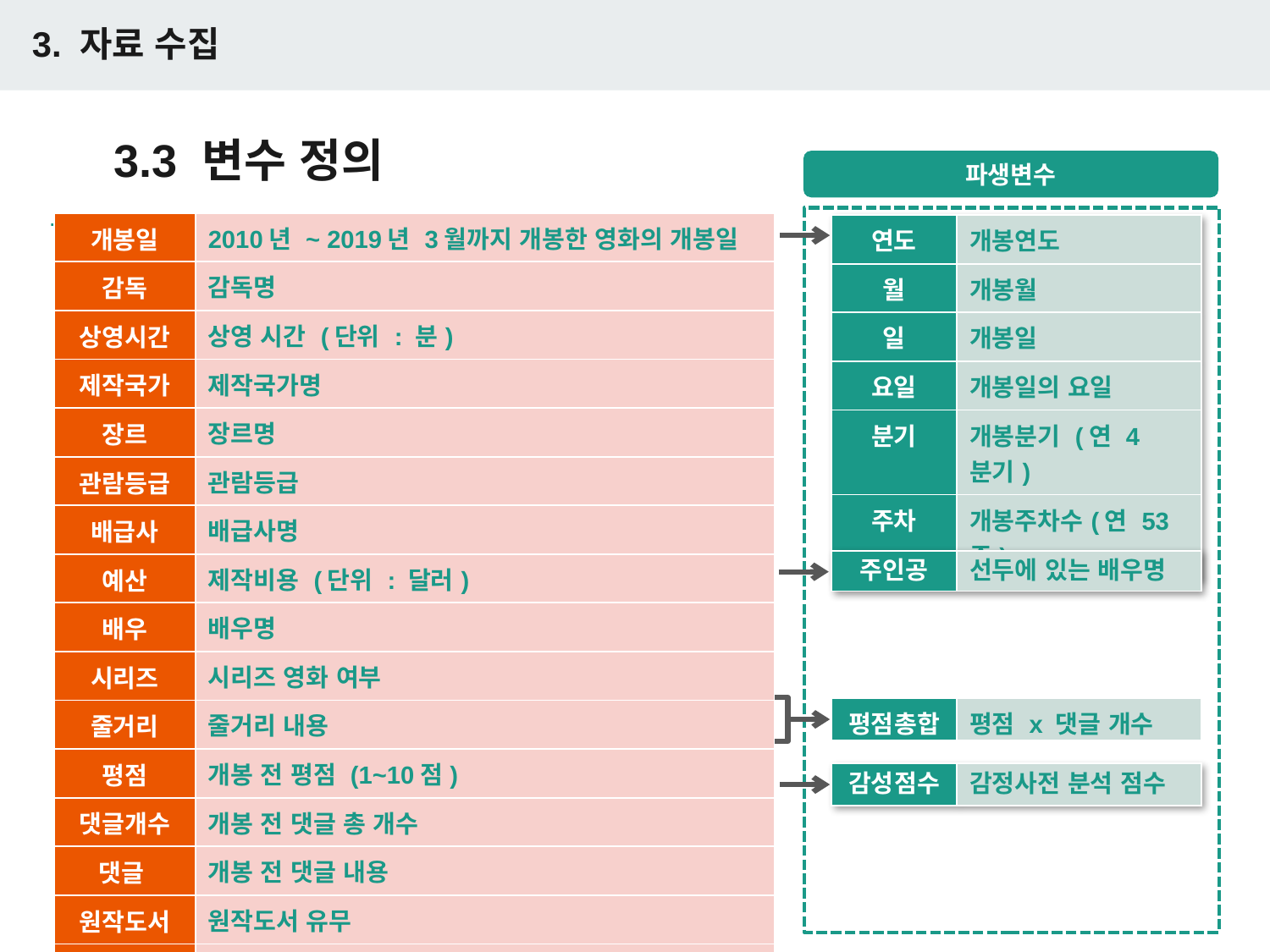

3. 자료 수집
# 3.3 변수 정의
파생변수

| 개봉일 | 2010년 ~ 2019년 3월까지 개봉한 영화의 개봉일 |
| --- | --- |
| 감독 | 감독명 |
| 상영시간 | 상영 시간 (단위 : 분) |
| 제작국가 | 제작국가명 |
| 장르 | 장르명 |
| 관람등급 | 관람등급 |
| 배급사 | 배급사명 |
| 예산 | 제작비용 (단위 : 달러) |
| 배우 | 배우명 |
| 시리즈 | 시리즈 영화 여부 |
| 줄거리 | 줄거리 내용 |
| 평점 | 개봉 전 평점 (1~10점) |
| 댓글개수 | 개봉 전 댓글 총 개수 |
| 댓글 | 개봉 전 댓글 내용 |
| 원작도서 | 원작도서 유무 |
| 기대지수 | 개봉 전 ‘보고싶어요’ 버튼 클릭 총 개수 |
| 누적관객수 | 개봉 기간 내 총 관객수 |
| 연도 | 개봉연도 |
| --- | --- |
| 월 | 개봉월 |
| 일 | 개봉일 |
| 요일 | 개봉일의 요일 |
| 분기 | 개봉분기 (연 4분기) |
| 주차 | 개봉주차수(연 53주) |
| 주인공 | 선두에 있는 배우명 |
| --- | --- |

| 평점총합 | 평점 x 댓글 개수 |
| --- | --- |
| 감성점수 | 감정사전 분석 점수 |
| --- | --- |